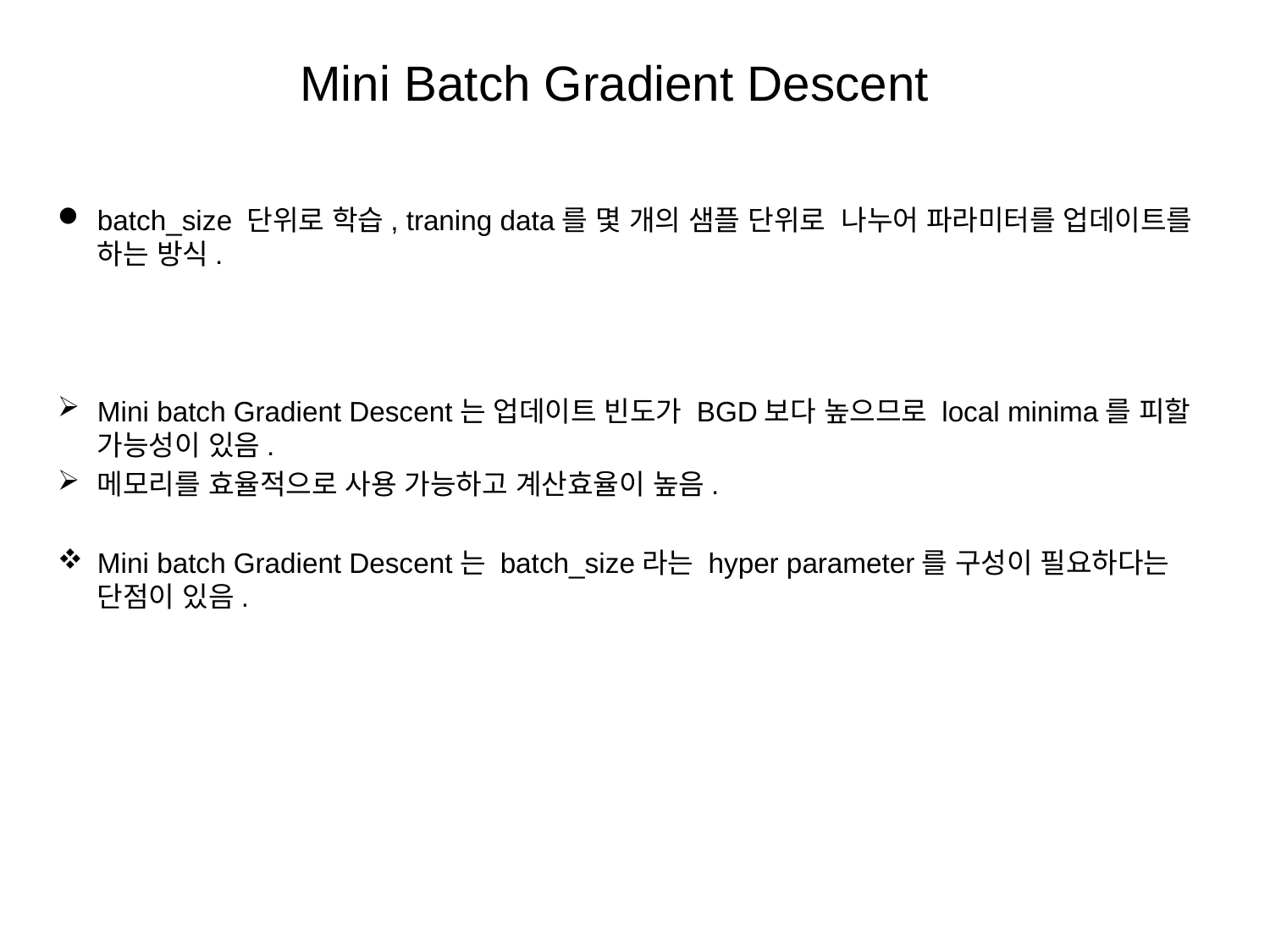

# Mini Batch Gradient Descent
batch_size 단위로 학습, traning data를 몇 개의 샘플 단위로  나누어 파라미터를 업데이트를 하는 방식.

Mini batch Gradient Descent는 업데이트 빈도가 BGD보다 높으므로 local minima를 피할 가능성이 있음.
메모리를 효율적으로 사용 가능하고 계산효율이 높음.

Mini batch Gradient Descent는 batch_size라는 hyper parameter를 구성이 필요하다는 단점이 있음.